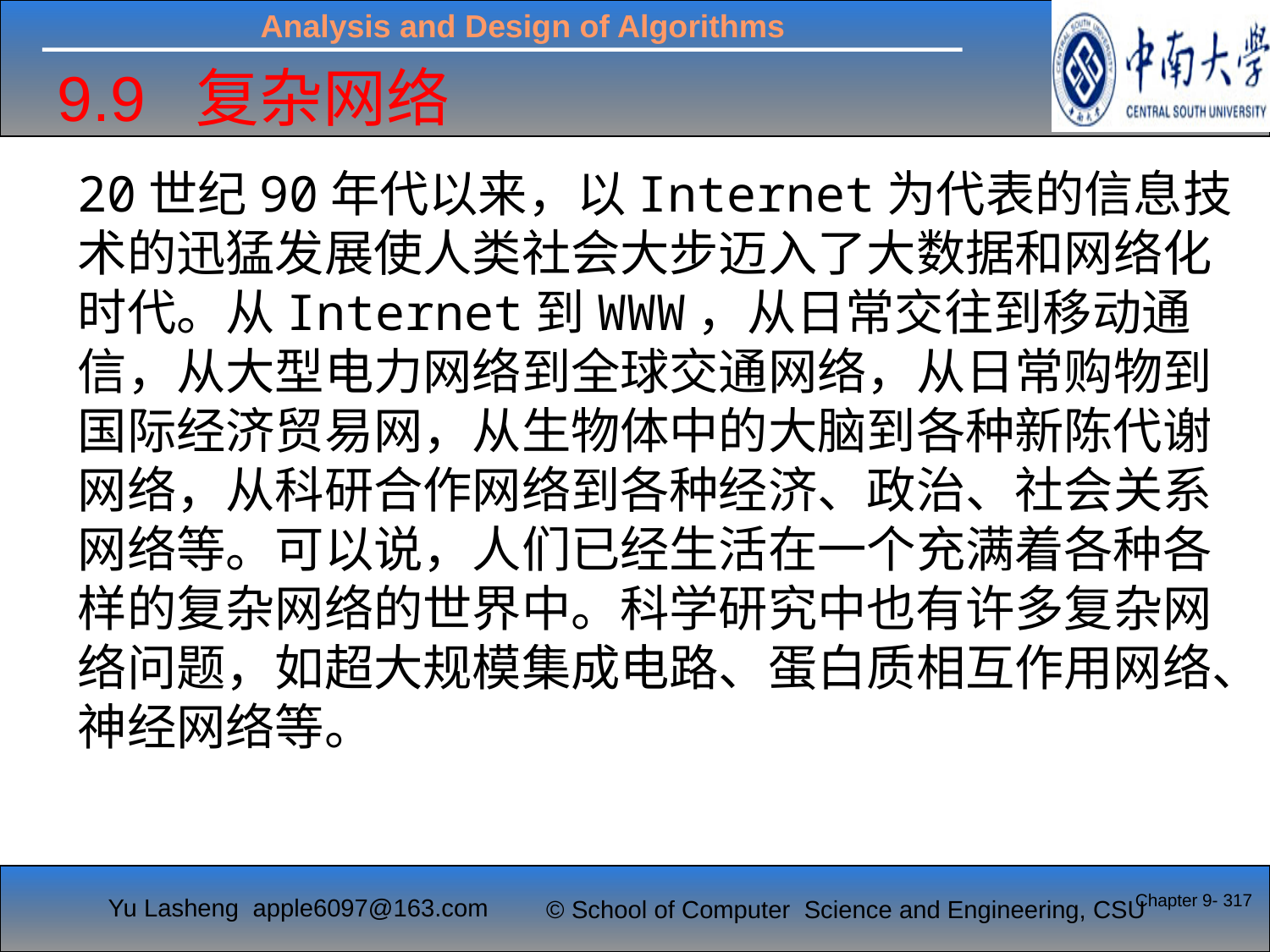

9.9  复杂网络
20世纪90年代以来，以Internet为代表的信息技术的迅猛发展使人类社会大步迈入了大数据和网络化时代。从Internet到WWW，从日常交往到移动通信，从大型电力网络到全球交通网络，从日常购物到国际经济贸易网，从生物体中的大脑到各种新陈代谢网络，从科研合作网络到各种经济、政治、社会关系网络等。可以说，人们已经生活在一个充满着各种各样的复杂网络的世界中。科学研究中也有许多复杂网络问题，如超大规模集成电路、蛋白质相互作用网络、神经网络等。
Chapter 9- 317